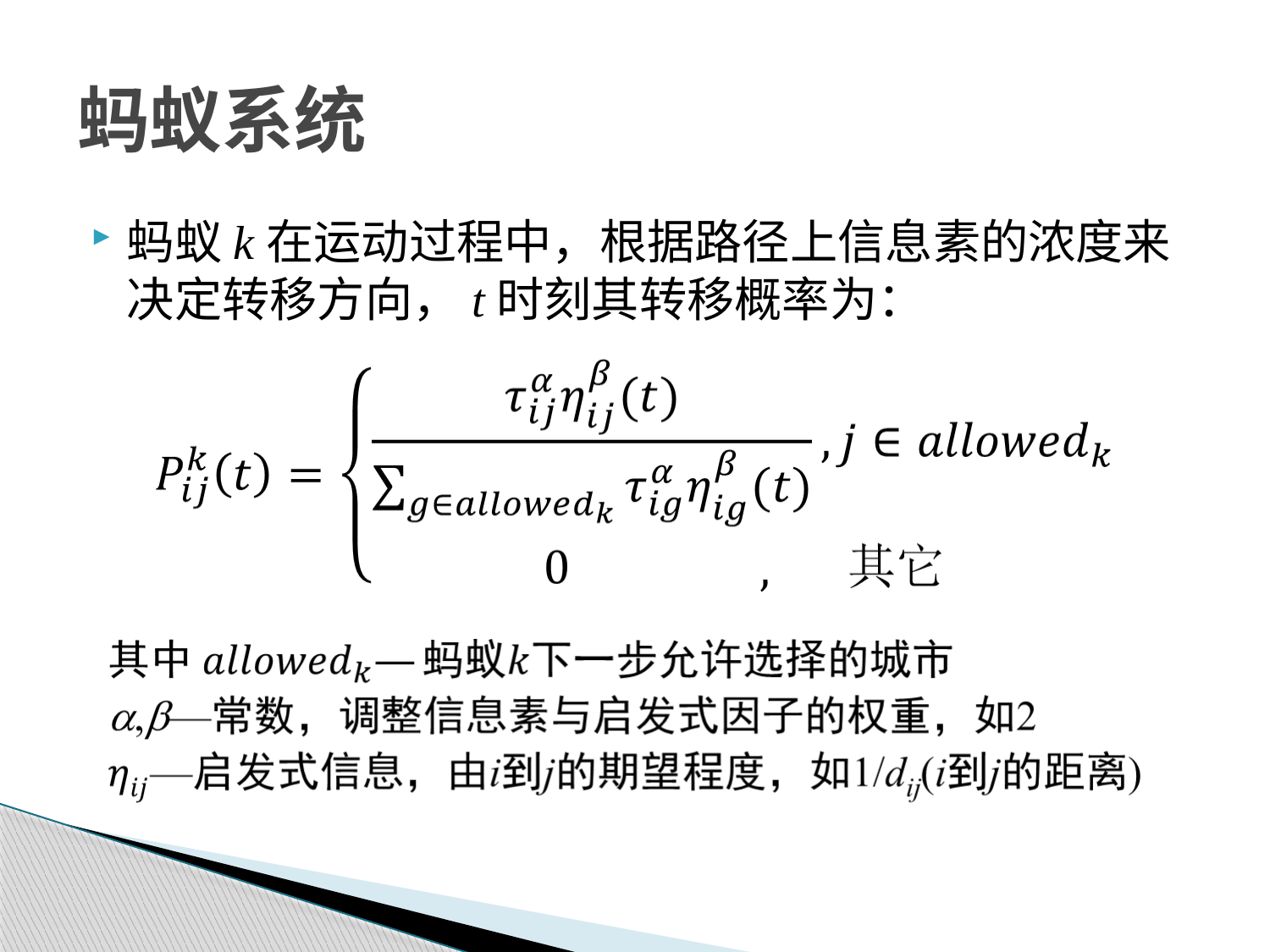

# 蚂蚁系统
蚂蚁k在运动过程中，根据路径上信息素的浓度来决定转移方向，t时刻其转移概率为：